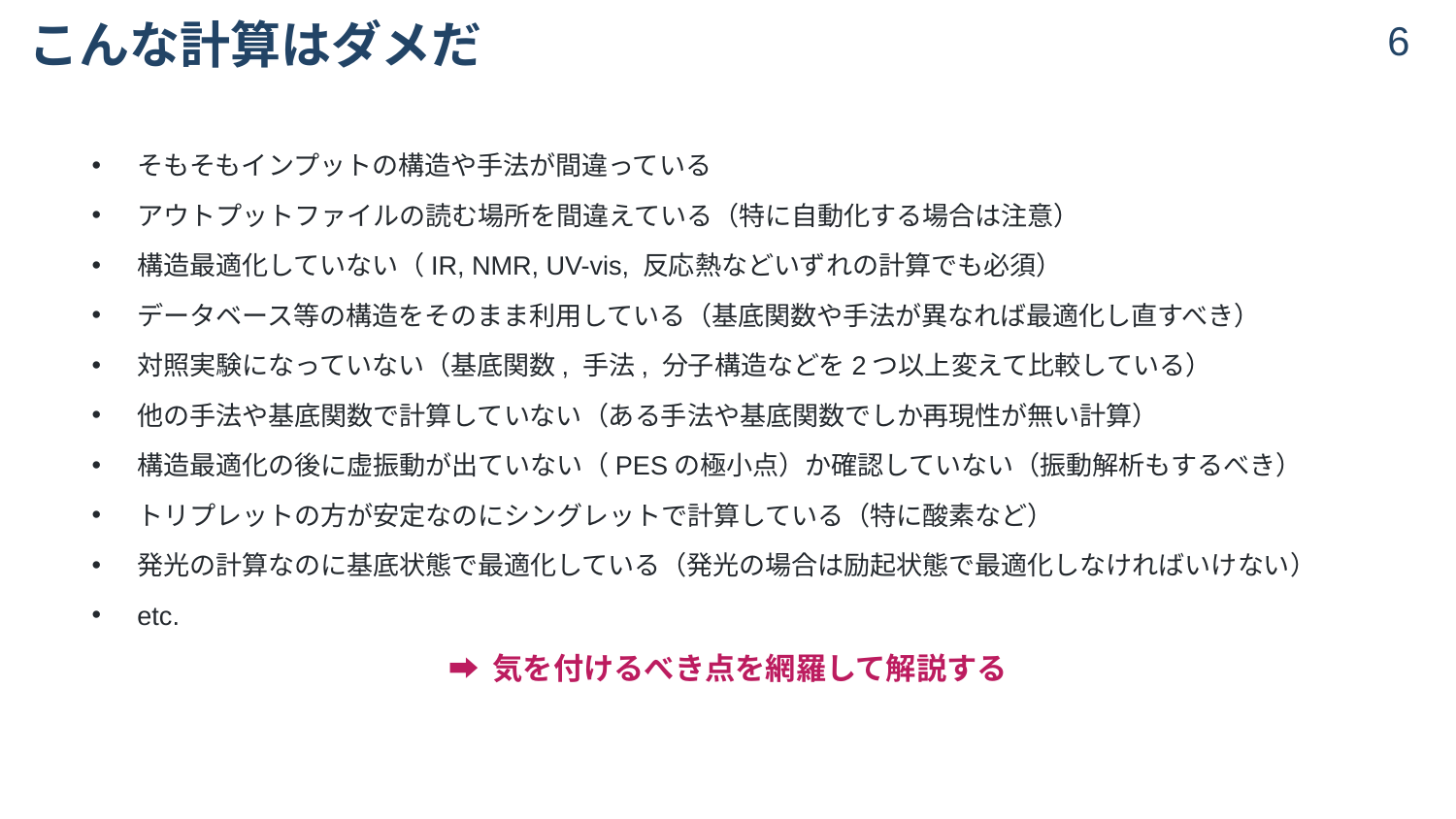

# こんな計算はダメだ
6
そもそもインプットの構造や手法が間違っている
アウトプットファイルの読む場所を間違えている（特に自動化する場合は注意）
構造最適化していない（IR, NMR, UV-vis, 反応熱などいずれの計算でも必須）
データベース等の構造をそのまま利用している（基底関数や手法が異なれば最適化し直すべき）
対照実験になっていない（基底関数, 手法, 分子構造などを2つ以上変えて比較している）
他の手法や基底関数で計算していない（ある手法や基底関数でしか再現性が無い計算）
構造最適化の後に虚振動が出ていない（PESの極小点）か確認していない（振動解析もするべき）
トリプレットの方が安定なのにシングレットで計算している（特に酸素など）
発光の計算なのに基底状態で最適化している（発光の場合は励起状態で最適化しなければいけない）
etc.
➡ 気を付けるべき点を網羅して解説する